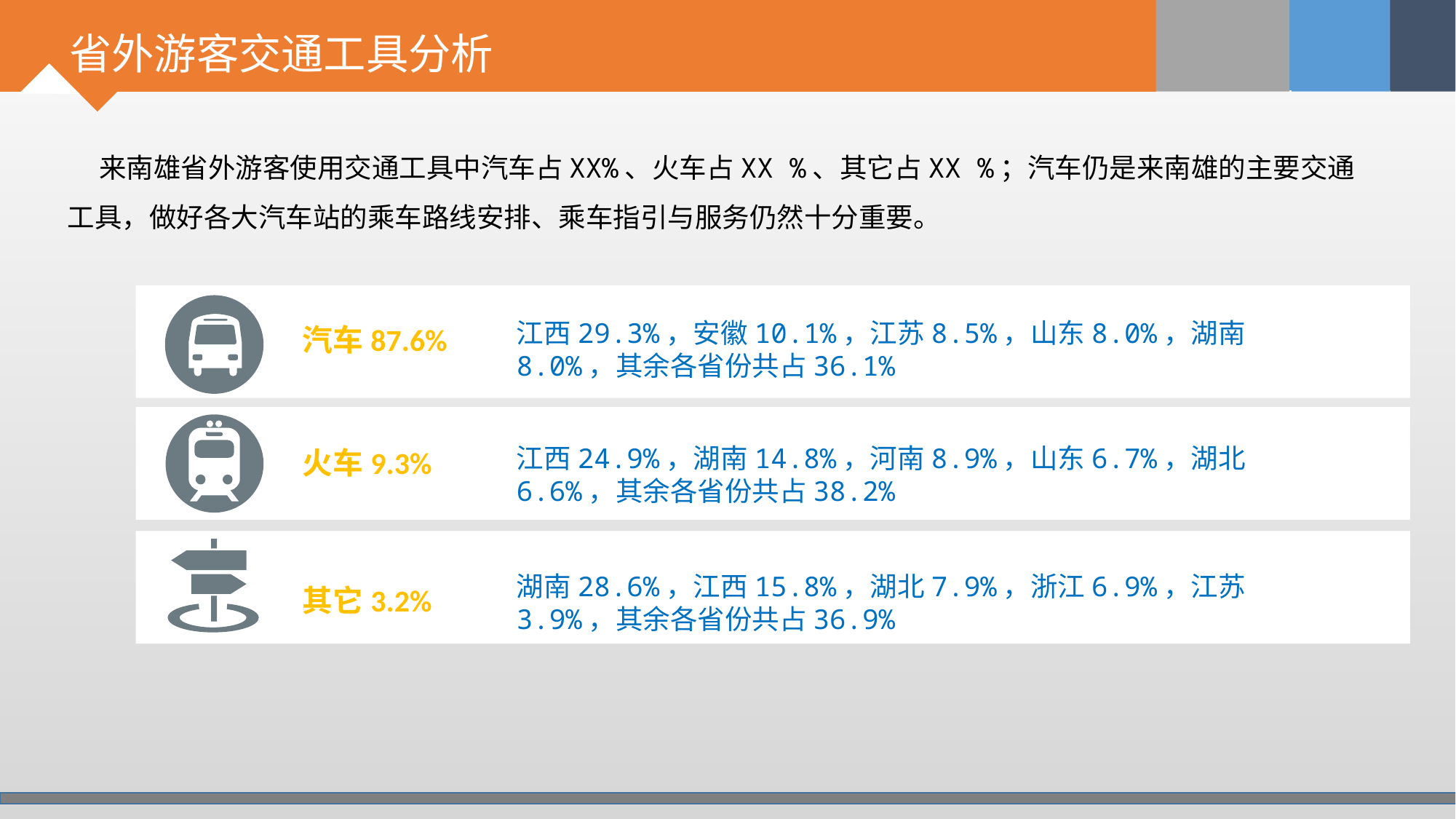

# 省外游客交通工具分析
    来南雄省外游客使用交通工具中汽车占XX%、火车占XX %、其它占XX %；汽车仍是来南雄的主要交通工具，做好各大汽车站的乘车路线安排、乘车指引与服务仍然十分重要。

江西29.3%，安徽10.1%，江苏8.5%，山东8.0%，湖南8.0%，其余各省份共占36.1%
汽车87.6%

江西24.9%，湖南14.8%，河南8.9%，山东6.7%，湖北6.6%，其余各省份共占38.2%
火车9.3%

湖南28.6%，江西15.8%，湖北7.9%，浙江6.9%，江苏3.9%，其余各省份共占36.9%
其它3.2%